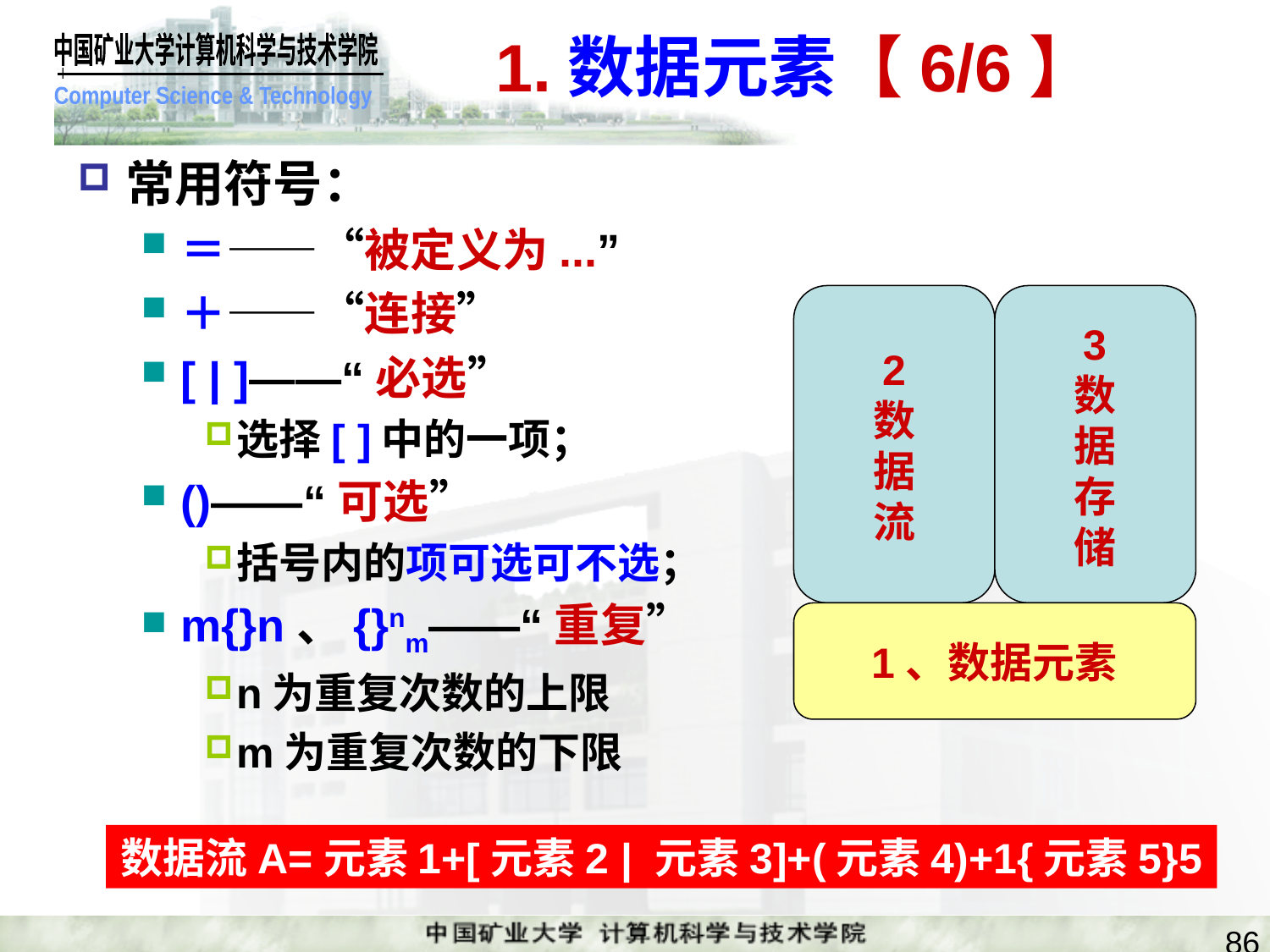

# 1.数据元素【6/6】
常用符号：
＝——“被定义为...”
＋——“连接”
[ | ]——“必选”
选择[ ]中的一项；
()——“可选”
括号内的项可选可不选；
m{}n、{}nm——“重复”
n为重复次数的上限
m为重复次数的下限
2
数
据
流
3
数
据
存
储
1、数据元素
数据流A=元素1+[元素2 | 元素3]+(元素4)+1{元素5}5
86
86